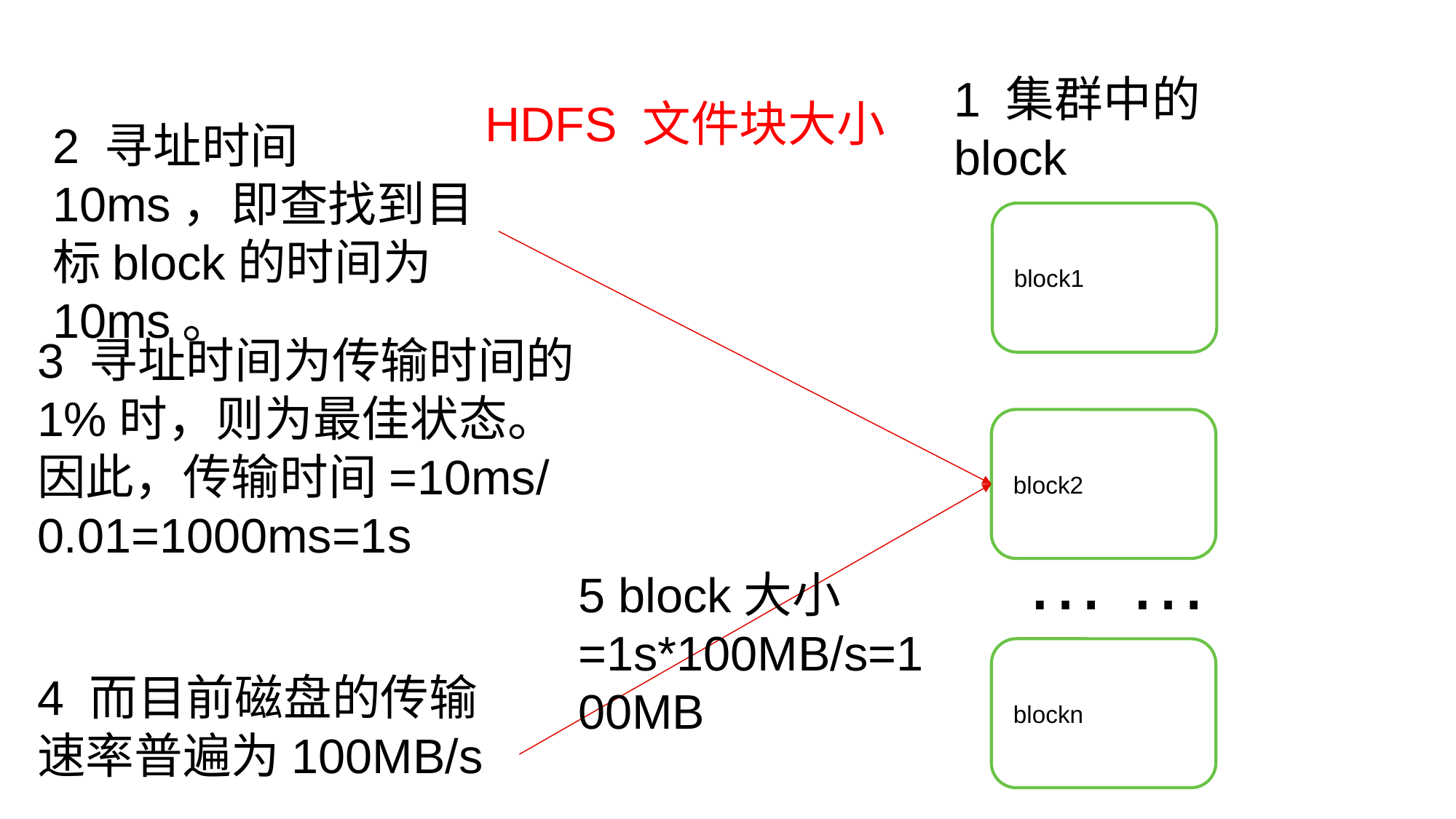

1 集群中的block
HDFS 文件块大小
2 寻址时间10ms，即查找到目标block的时间为10ms。
block1
3 寻址时间为传输时间的1%时，则为最佳状态。
因此，传输时间=10ms/0.01=1000ms=1s
block2
… …
5 block大小=1s*100MB/s=100MB
blockn
4 而目前磁盘的传输速率普遍为100MB/s。